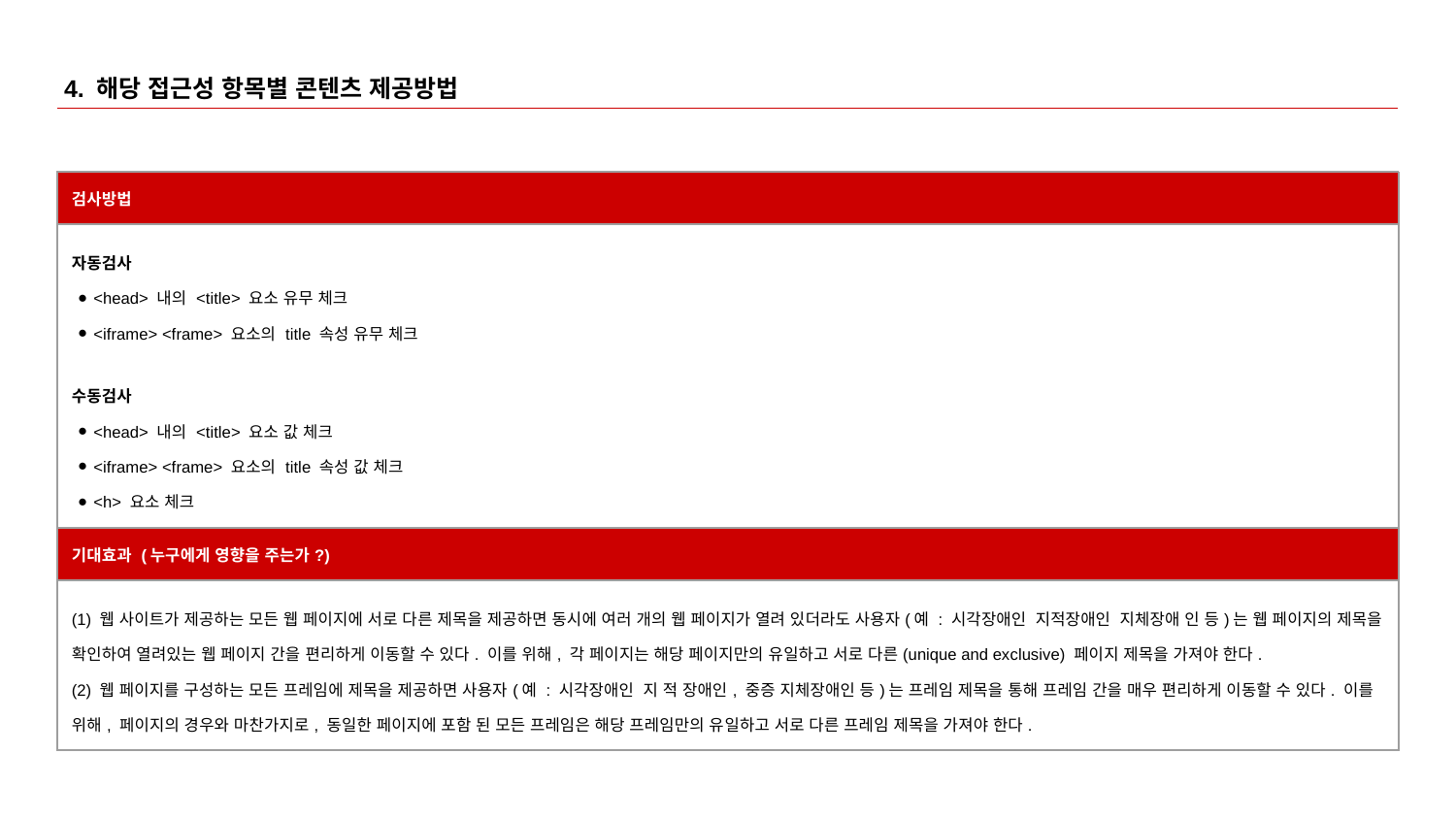

# 4. 해당 접근성 항목별 콘텐츠 제공방법
| 검사방법 |
| --- |
| 자동검사 <head> 내의 <title> 요소 유무 체크 <iframe> <frame> 요소의 title 속성 유무 체크 수동검사 <head> 내의 <title> 요소 값 체크 <iframe> <frame> 요소의 title 속성 값 체크 <h> 요소 체크 |
| 기대효과 (누구에게 영향을 주는가?) |
| --- |
| (1) 웹 사이트가 제공하는 모든 웹 페이지에 서로 다른 제목을 제공하면 동시에 여러 개의 웹 페이지가 열려 있더라도 사용자(예 : 시각장애인 지적장애인 지체장애 인 등)는 웹 페이지의 제목을 확인하여 열려있는 웹 페이지 간을 편리하게 이동할 수 있다. 이를 위해, 각 페이지는 해당 페이지만의 유일하고 서로 다른(unique and exclusive) 페이지 제목을 가져야 한다. (2) 웹 페이지를 구성하는 모든 프레임에 제목을 제공하면 사용자(예 : 시각장애인 지 적 장애인, 중증 지체장애인 등)는 프레임 제목을 통해 프레임 간을 매우 편리하게 이동할 수 있다. 이를 위해, 페이지의 경우와 마찬가지로, 동일한 페이지에 포함 된 모든 프레임은 해당 프레임만의 유일하고 서로 다른 프레임 제목을 가져야 한다. |